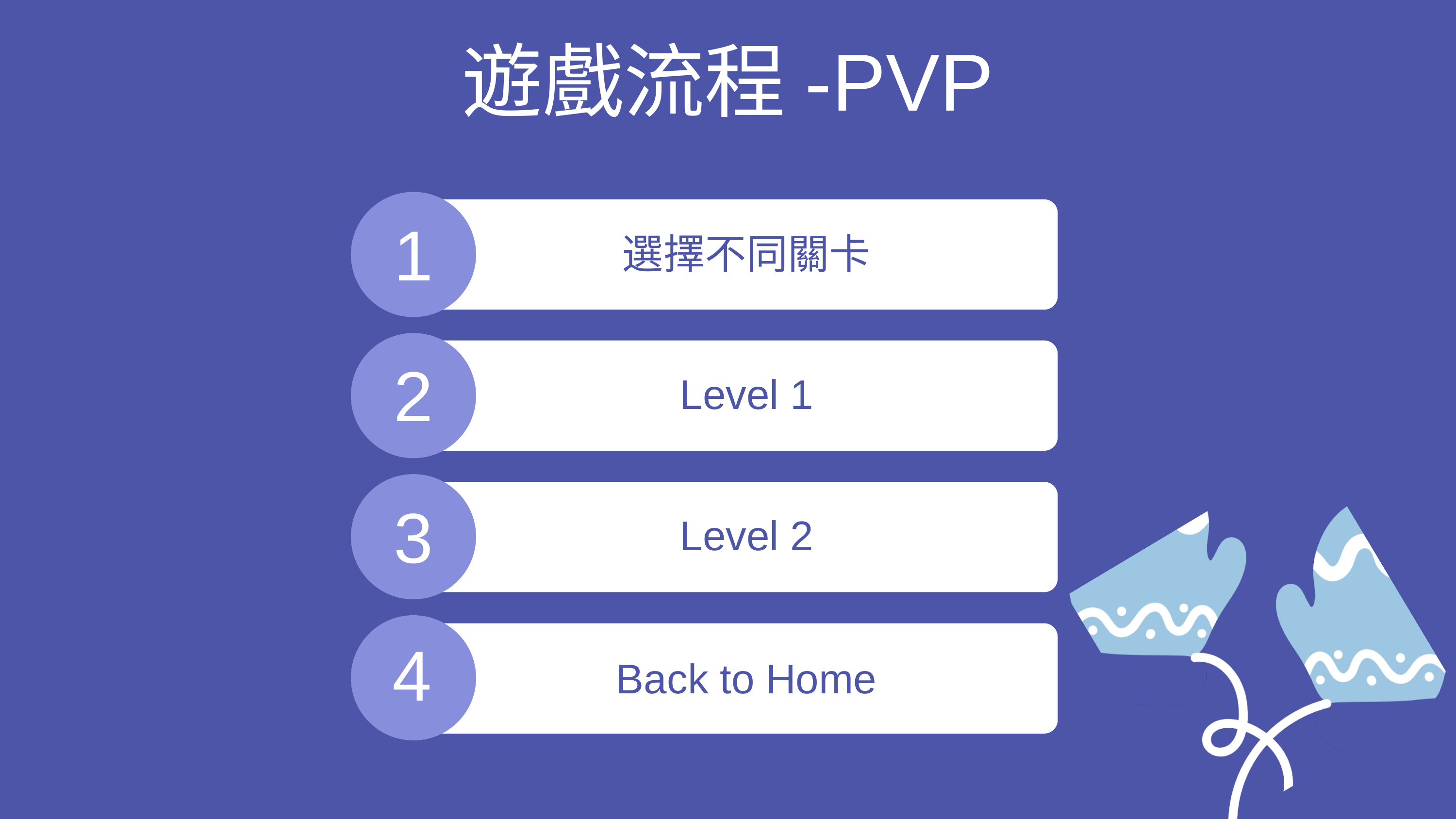

遊戲流程-PVP

1

選擇不同關卡

2

Level 1

3

Level 2

4

Back to Home